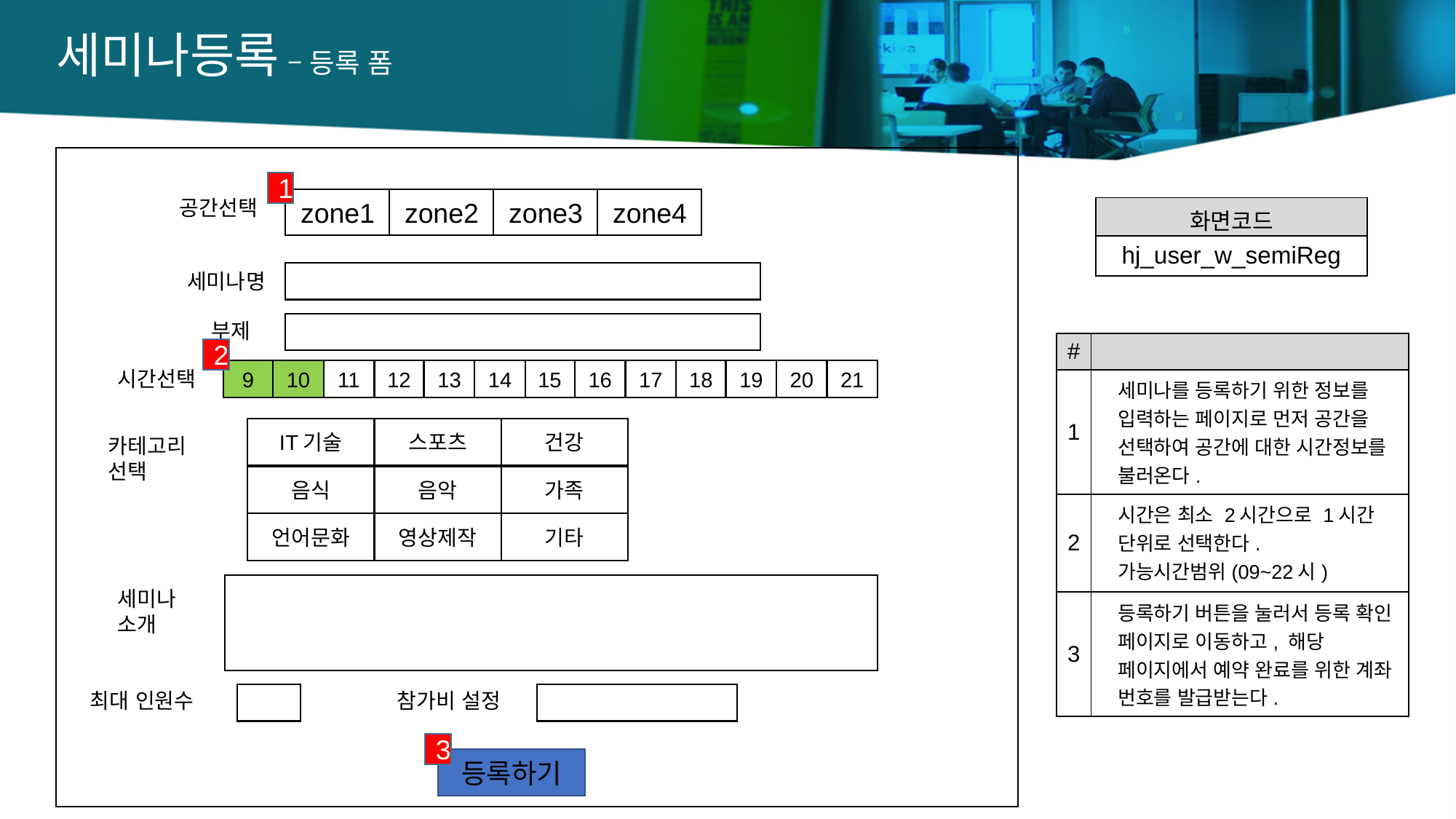

세미나등록 – 등록 폼

1
zone1
zone2
zone3
zone4
공간선택
| 화면코드 |
| --- |
| hj\_user\_w\_semiReg |

세미나명
부제

| # |  |
| --- | --- |
| 1 | 세미나를 등록하기 위한 정보를 입력하는 페이지로 먼저 공간을 선택하여 공간에 대한 시간정보를 불러온다. |
| 2 | 시간은 최소 2시간으로 1시간 단위로 선택한다. 가능시간범위(09~22시) |
| 3 | 등록하기 버튼을 눌러서 등록 확인 페이지로 이동하고, 해당 페이지에서 예약 완료를 위한 계좌 번호를 발급받는다. |
2
시간선택
9
10
11
12
13
14
15
16
17
18
19
20
21
IT기술
스포츠
건강
카테고리선택
음식
음악
가족
언어문화
영상제작
기타

세미나 소개
최대 인원수
참가비 설정

3
등록하기